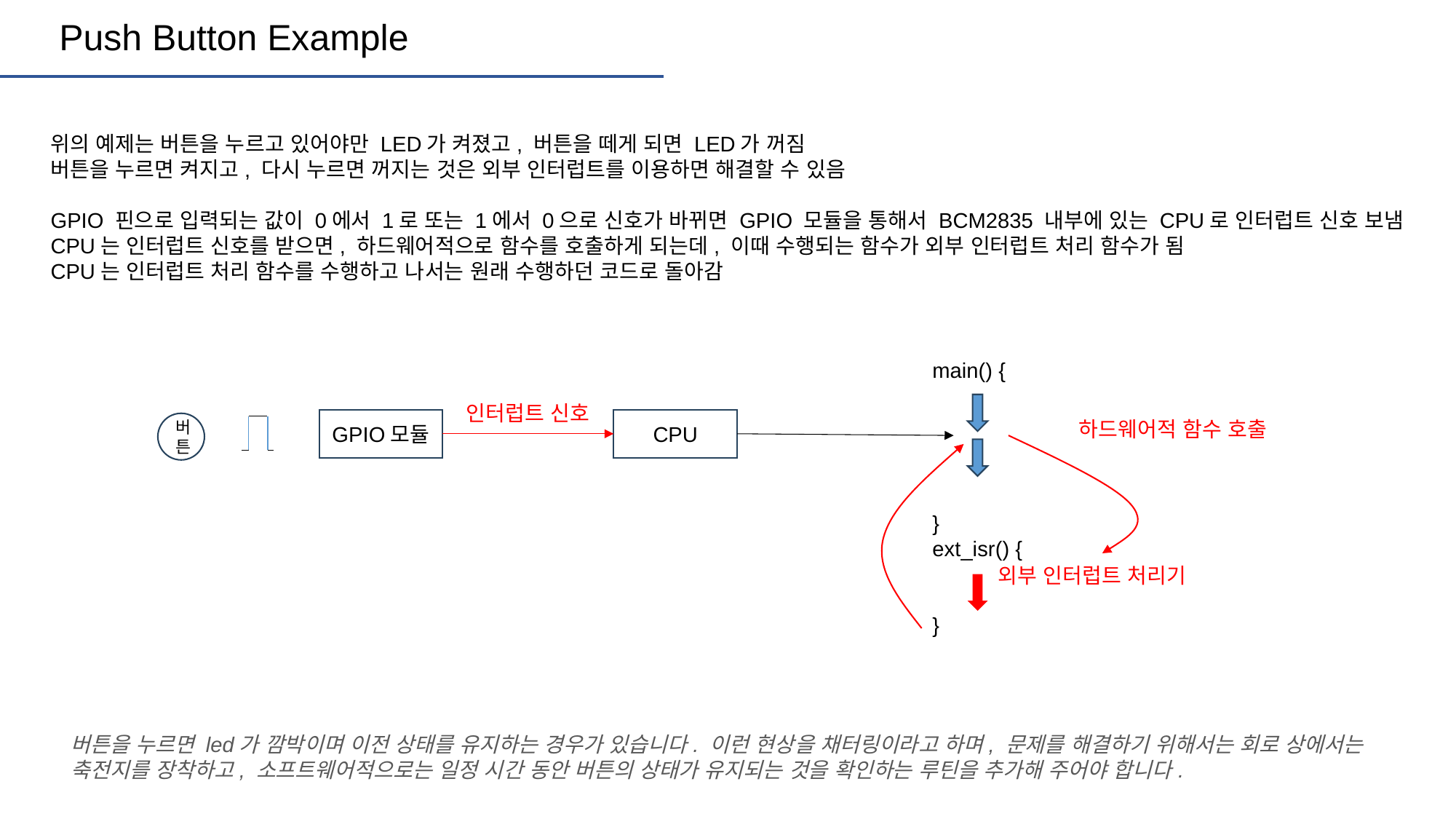

Push Button Example
위의 예제는 버튼을 누르고 있어야만 LED가 켜졌고, 버튼을 떼게 되면 LED가 꺼짐
버튼을 누르면 켜지고, 다시 누르면 꺼지는 것은 외부 인터럽트를 이용하면 해결할 수 있음

GPIO 핀으로 입력되는 값이 0에서 1로 또는 1에서 0으로 신호가 바뀌면 GPIO 모듈을 통해서 BCM2835 내부에 있는 CPU로 인터럽트 신호 보냄
CPU는 인터럽트 신호를 받으면, 하드웨어적으로 함수를 호출하게 되는데, 이때 수행되는 함수가 외부 인터럽트 처리 함수가 됨
CPU는 인터럽트 처리 함수를 수행하고 나서는 원래 수행하던 코드로 돌아감
main() {

}
ext_isr() {

}
인터럽트 신호

GPIO모듈
CPU
하드웨어적 함수 호출
버튼

외부 인터럽트 처리기

버튼을 누르면 led가 깜박이며 이전 상태를 유지하는 경우가 있습니다. 이런 현상을 채터링이라고 하며, 문제를 해결하기 위해서는 회로 상에서는 축전지를 장착하고, 소프트웨어적으로는 일정 시간 동안 버튼의 상태가 유지되는 것을 확인하는 루틴을 추가해 주어야 합니다.